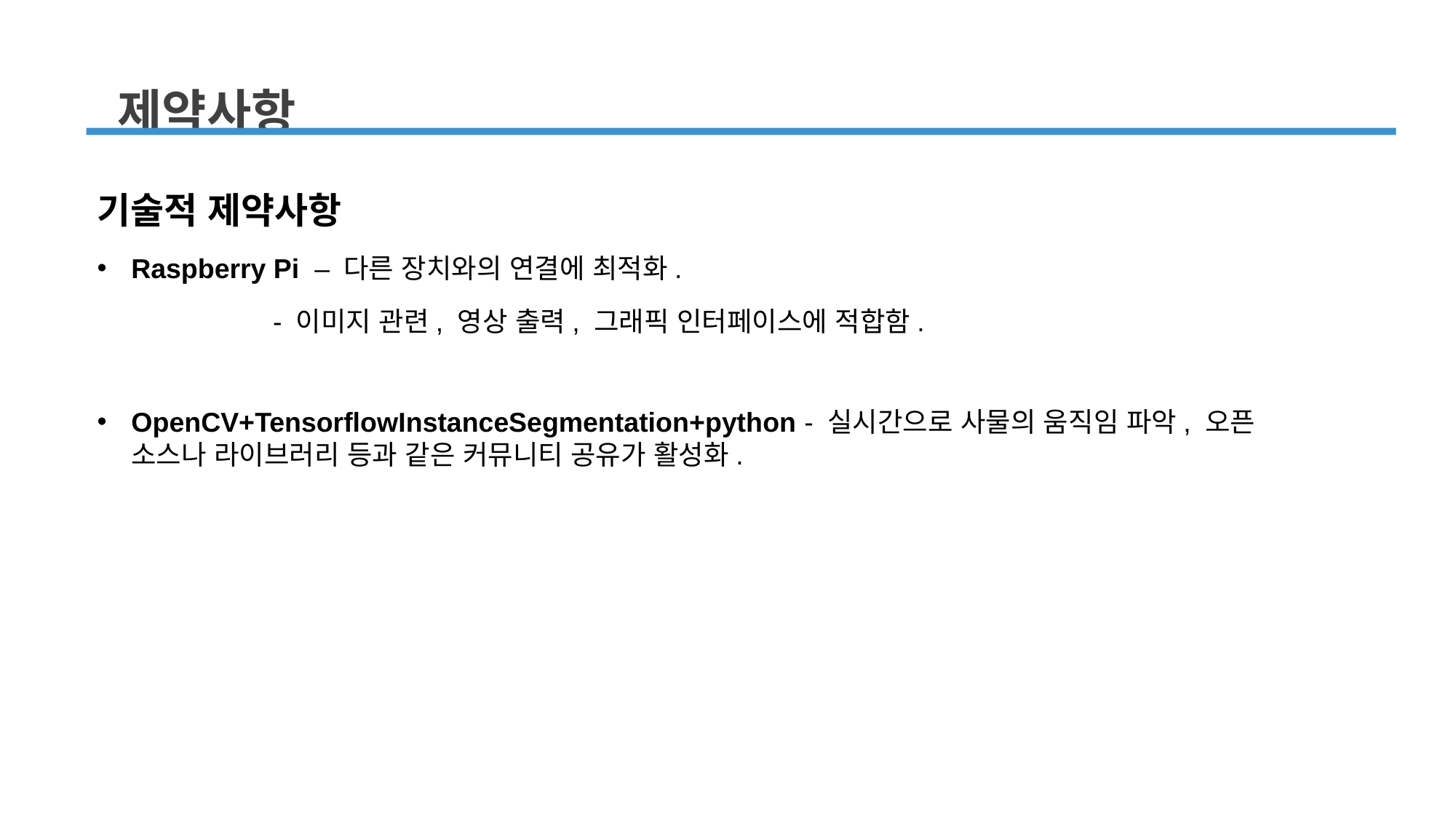

제약사항

기술적 제약사항
Raspberry Pi  – 다른 장치와의 연결에 최적화.
                       - 이미지 관련, 영상 출력, 그래픽 인터페이스에 적합함.

OpenCV+TensorflowInstanceSegmentation+python - 실시간으로 사물의 움직임 파악, 오픈 소스나 라이브러리 등과 같은 커뮤니티 공유가 활성화.